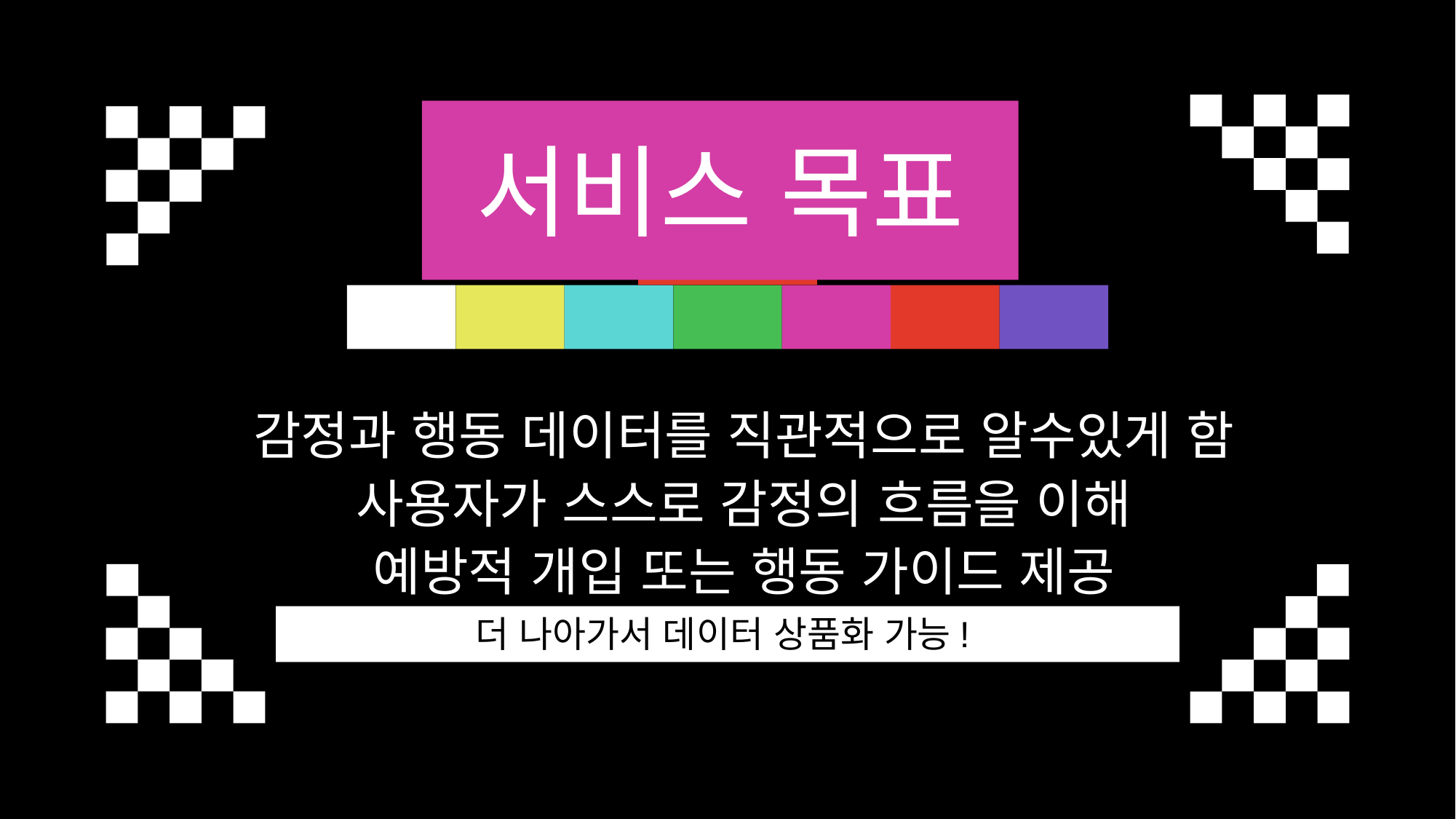

서비스 목표
감정과 행동 데이터를 직관적으로 알수있게 함
사용자가 스스로 감정의 흐름을 이해
예방적 개입 또는 행동 가이드 제공

더 나아가서 데이터 상품화 가능!